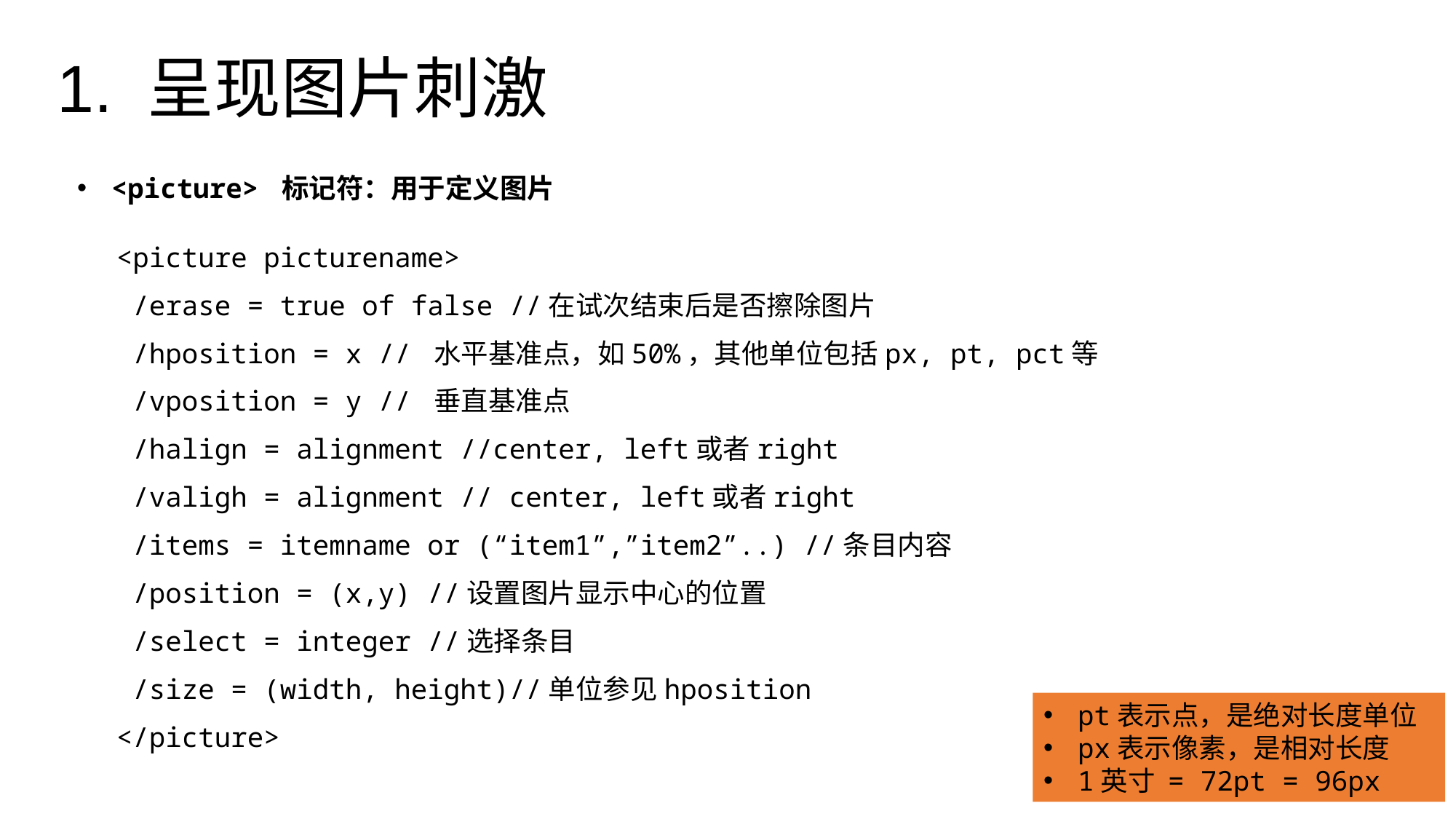

# 1. 呈现图片刺激
<picture> 标记符：用于定义图片
<picture picturename>
 /erase = true of false //在试次结束后是否擦除图片
 /hposition = x // 水平基准点，如50%，其他单位包括px, pt, pct等
 /vposition = y // 垂直基准点
 /halign = alignment //center, left或者right
 /valigh = alignment // center, left或者right
 /items = itemname or (“item1”,”item2”..) //条目内容
 /position = (x,y) //设置图片显示中心的位置
 /select = integer //选择条目
 /size = (width, height)//单位参见hposition
</picture>
pt表示点，是绝对长度单位
px表示像素，是相对长度
1英寸 = 72pt = 96px